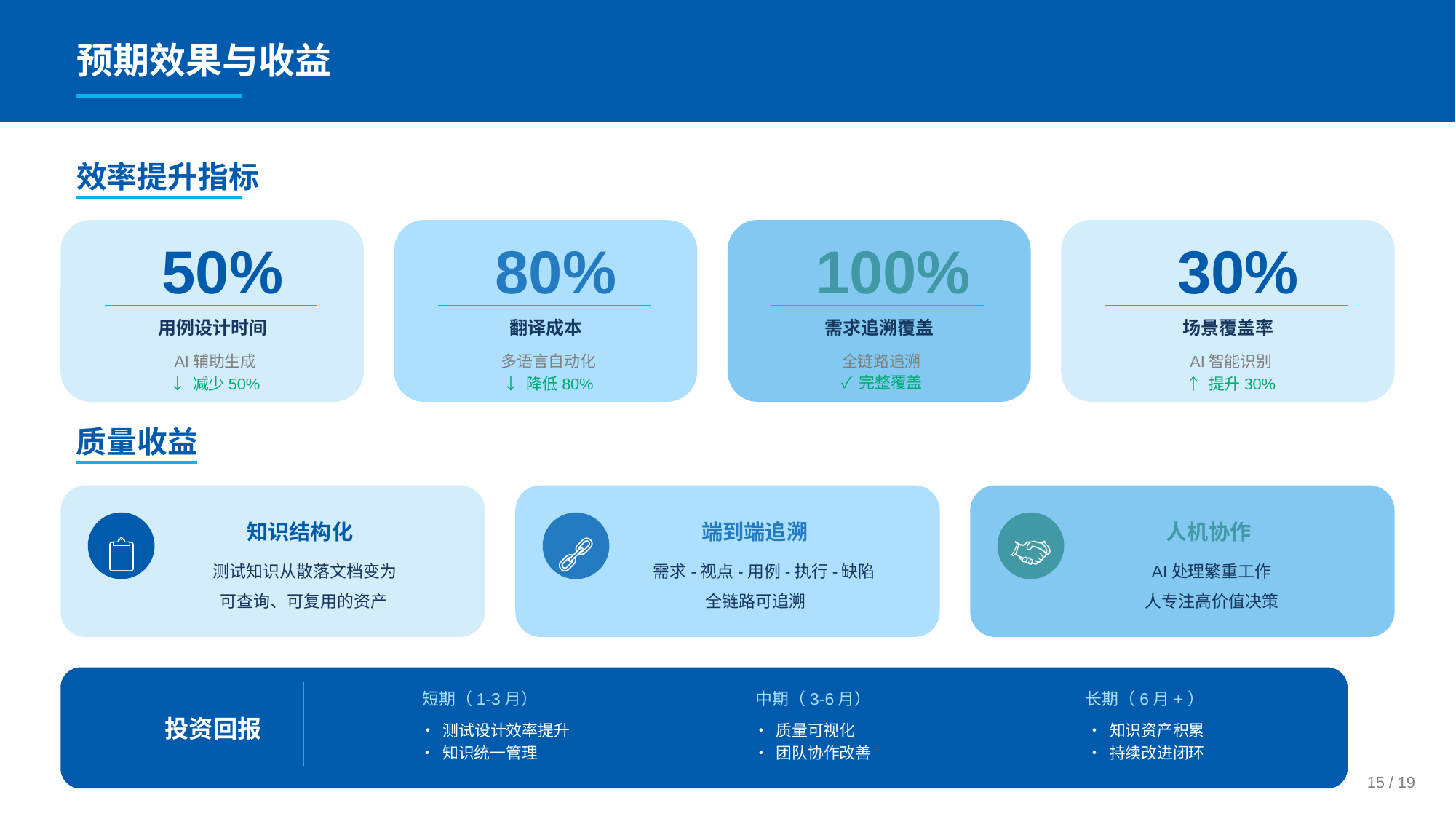

预期效果与收益

效率提升指标

50%
80%
100%
30%

用例设计时间
翻译成本
需求追溯覆盖
场景覆盖率
AI辅助生成
多语言自动化
全链路追溯
AI智能识别
✓ 完整覆盖
↓ 减少50%
↓ 降低80%
↑ 提升30%
质量收益

知识结构化
端到端追溯
人机协作
📋
🔗
🤝
测试知识从散落文档变为
需求-视点-用例-执行-缺陷
AI处理繁重工作
可查询、可复用的资产
全链路可追溯
人专注高价值决策

短期（1-3月）
中期（3-6月）
长期（6月+）
投资回报
• 测试设计效率提升
• 质量可视化
• 知识资产积累
• 知识统一管理
• 团队协作改善
• 持续改进闭环
15 / 19